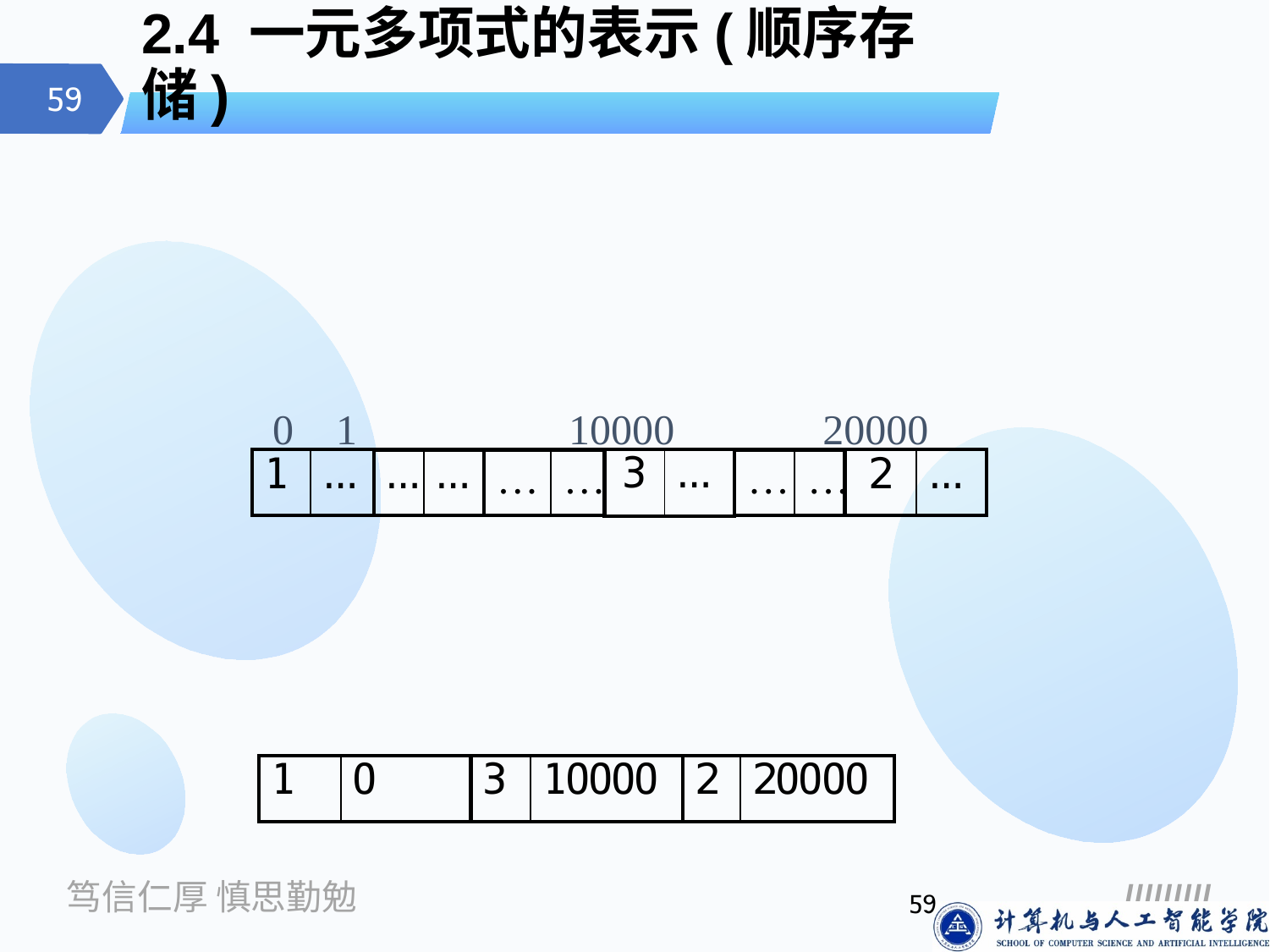

# 2.4 一元多项式的表示(顺序存储)
P(x)=1+3x10000+2x20000
将指数隐含在其系数的序号中，P = (p0, p1, …,pn)

特点：算法易实现，但浪费空间
用数据元素为(系数项，指数项)的线性表表示一元多项式，称为多项式的非零项系数-指数对。P(x)=((1,0), (3,10000), (2,20000))

特点：空间利用合理，但实现某些基本操作时不方便
0    1                    10000              20000
| 3 | … |
| --- | --- |
| 1 | … |
| --- | --- |
| 2 | … |
| --- | --- |
| … | … |
| --- | --- |
| … | … |
| --- | --- |
| … | … |
| --- | --- |
| 1 | 0 |
| --- | --- |
| 3 | 10000 |
| --- | --- |
| 2 | 20000 |
| --- | --- |
59